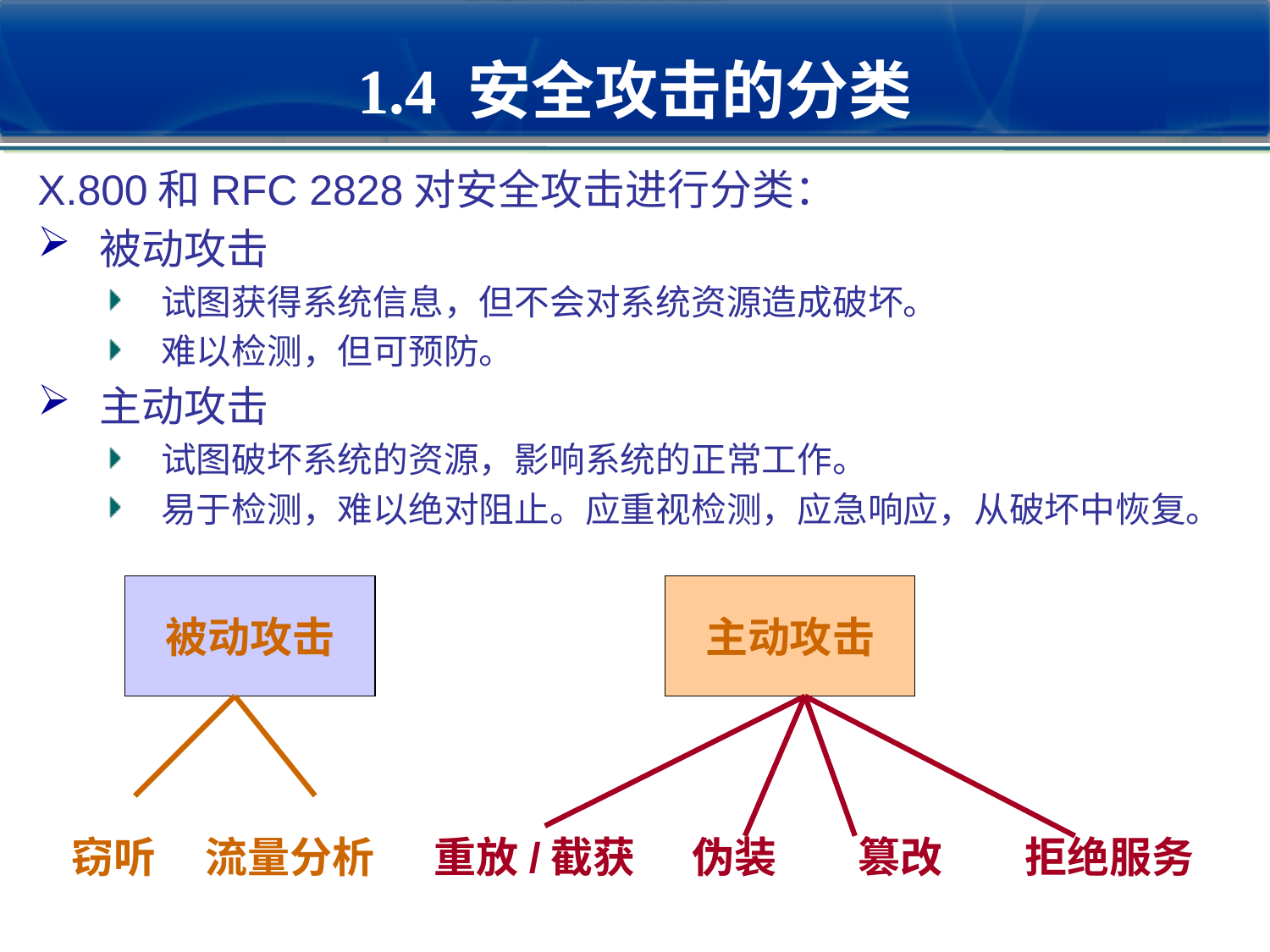

# 1.4 安全攻击的分类
X.800和RFC 2828对安全攻击进行分类：
被动攻击
试图获得系统信息，但不会对系统资源造成破坏。
难以检测，但可预防。
主动攻击
试图破坏系统的资源，影响系统的正常工作。
易于检测，难以绝对阻止。应重视检测，应急响应，从破坏中恢复。
被动攻击
主动攻击

窃听
流量分析
重放/截获
伪装
篡改
拒绝服务